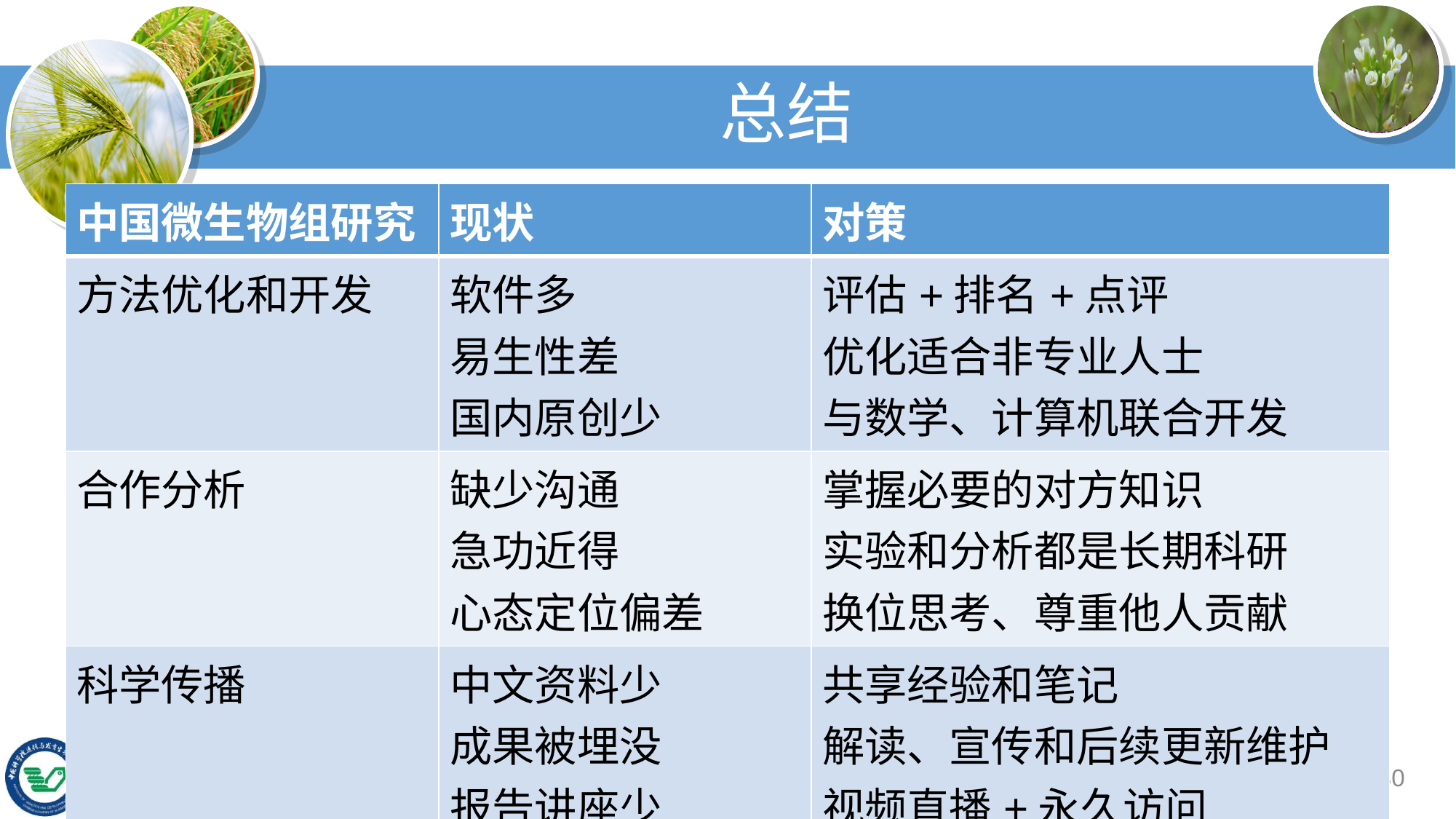

# 总结
| 中国微生物组研究 | 现状 | 对策 |
| --- | --- | --- |
| 方法优化和开发 | 软件多 易生性差 国内原创少 | 评估+排名+点评 优化适合非专业人士 与数学、计算机联合开发 |
| 合作分析 | 缺少沟通 急功近得 心态定位偏差 | 掌握必要的对方知识 实验和分析都是长期科研 换位思考、尊重他人贡献 |
| 科学传播 | 中文资料少 成果被埋没 报告讲座少 问题无处问 | 共享经验和笔记 解读、宣传和后续更新维护 视频直播+永久访问 建立活跃的同行社区和交流群 |
30